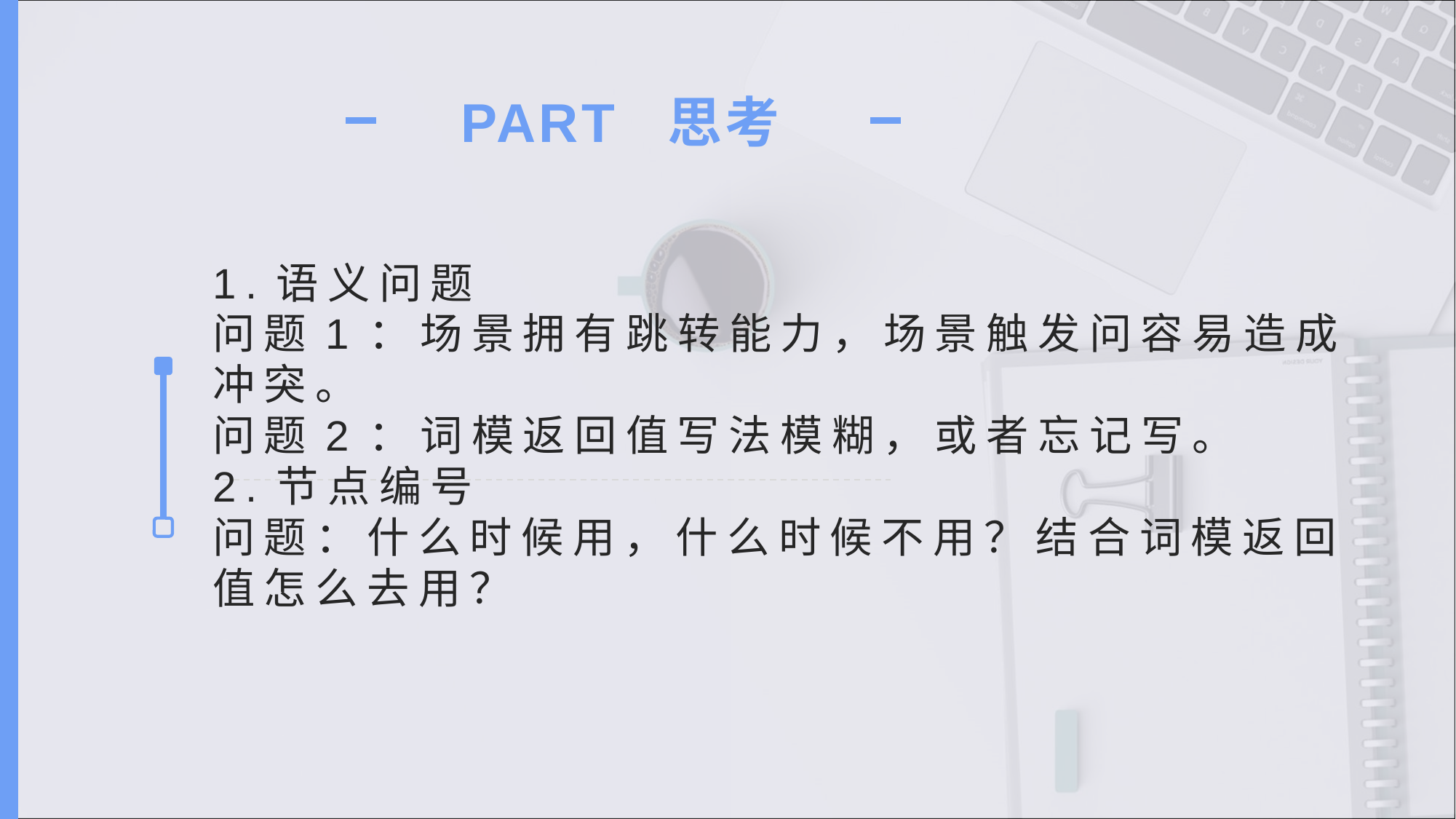

PART  思考
# 1.语义问题 问题1：场景拥有跳转能力，场景触发问容易造成冲突。 问题2：词模返回值写法模糊，或者忘记写。 2.节点编号 问题：什么时候用，什么时候不用？结合词模返回值怎么去用？